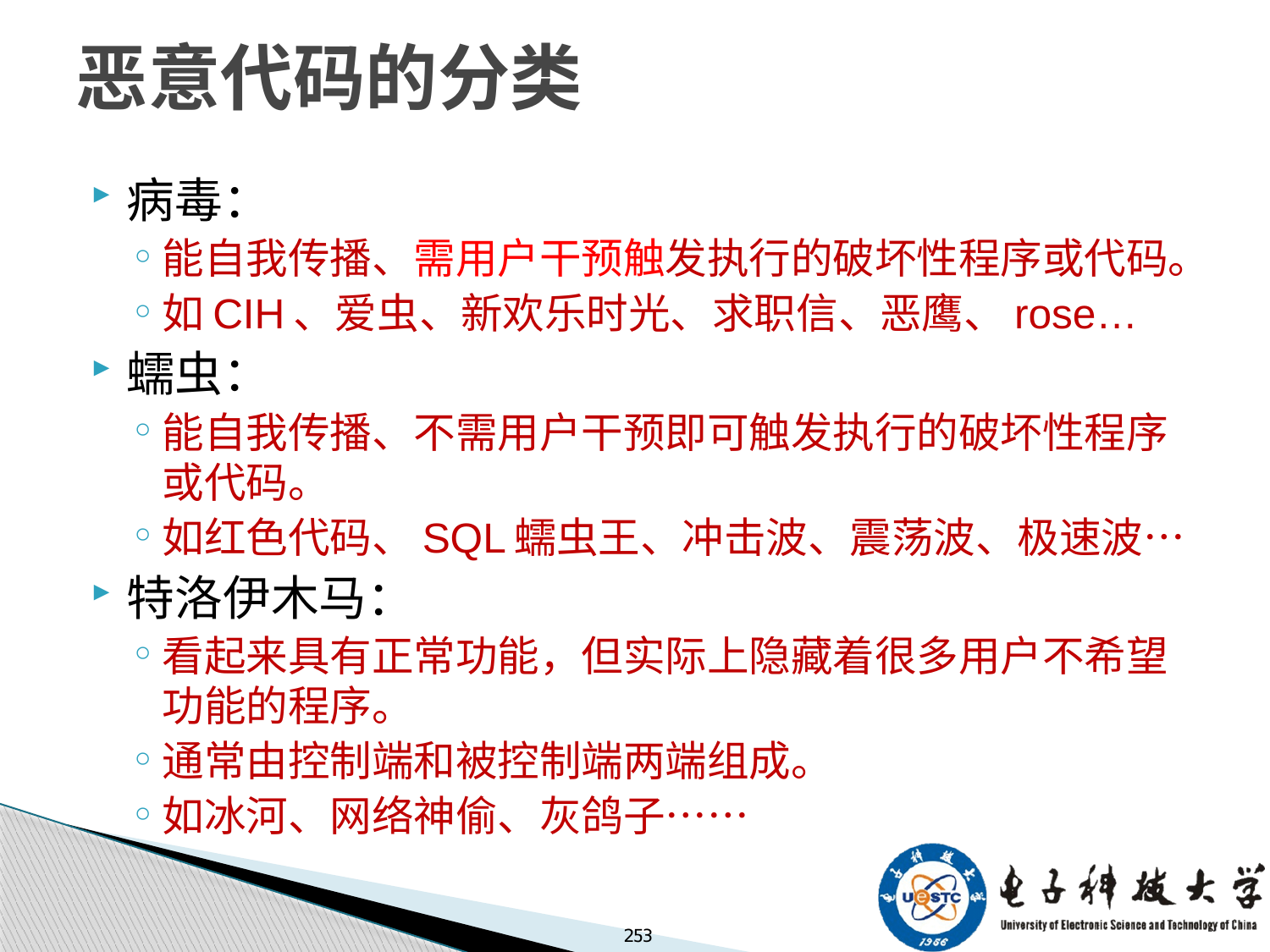

# 恶意代码的分类
病毒：
能自我传播、需用户干预触发执行的破坏性程序或代码。
如CIH、爱虫、新欢乐时光、求职信、恶鹰、rose…
蠕虫：
能自我传播、不需用户干预即可触发执行的破坏性程序或代码。
如红色代码、SQL蠕虫王、冲击波、震荡波、极速波…
特洛伊木马：
看起来具有正常功能，但实际上隐藏着很多用户不希望功能的程序。
通常由控制端和被控制端两端组成。
如冰河、网络神偷、灰鸽子……
253